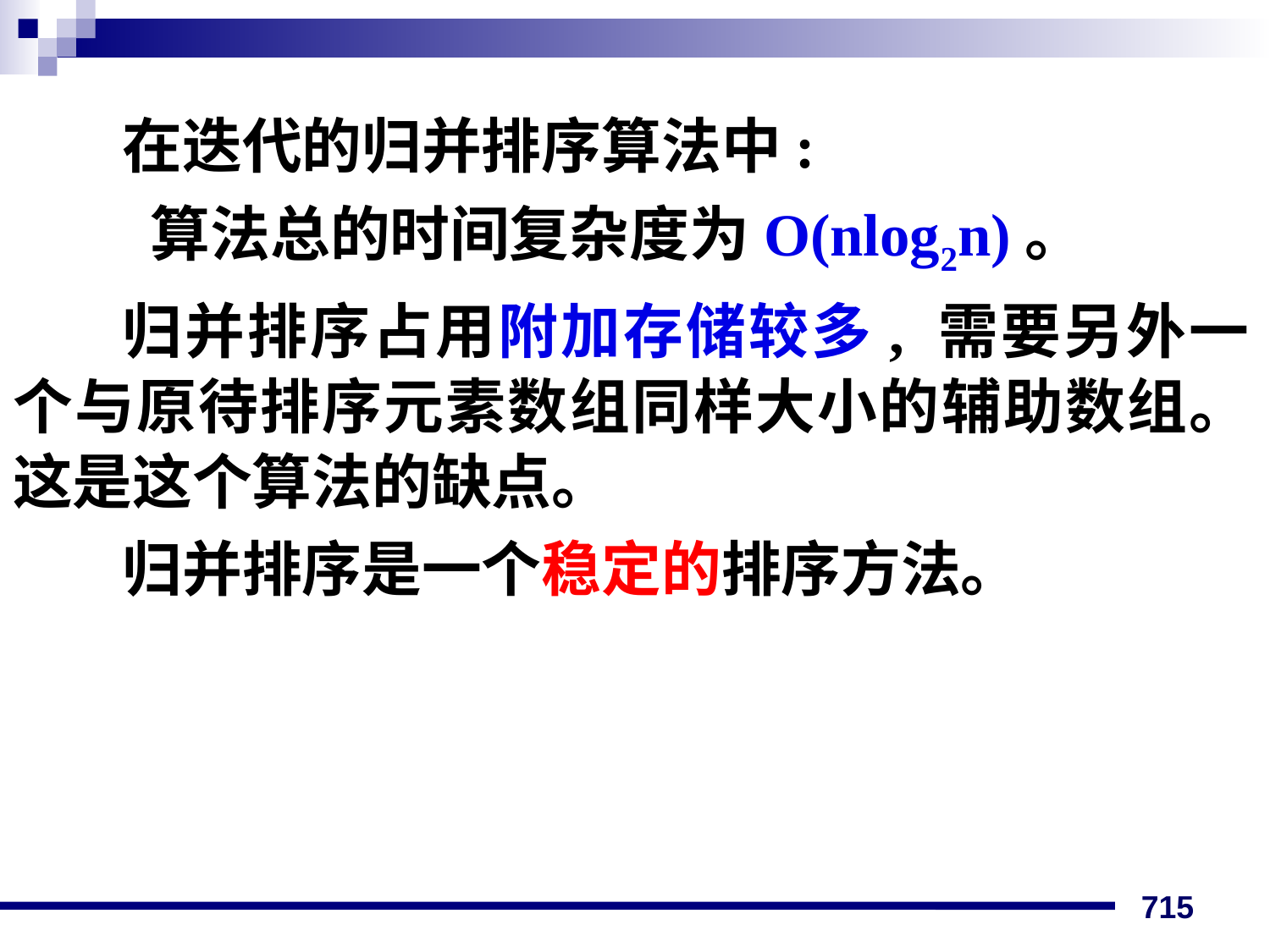

在迭代的归并排序算法中:
 算法总的时间复杂度为O(nlog2n)。
归并排序占用附加存储较多, 需要另外一个与原待排序元素数组同样大小的辅助数组。这是这个算法的缺点。
归并排序是一个稳定的排序方法。
715